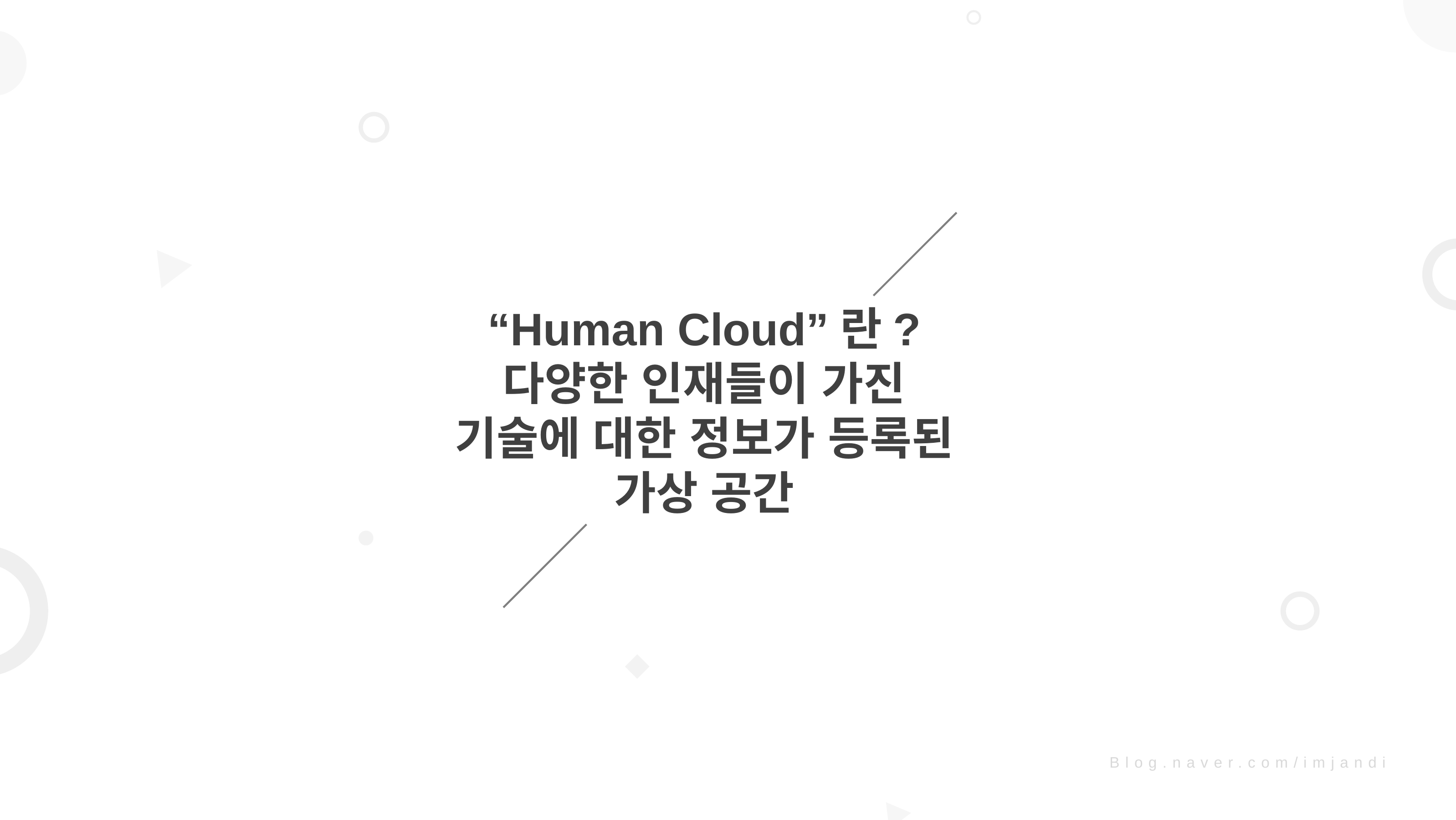

“Human Cloud”란?
다양한 인재들이 가진
기술에 대한 정보가 등록된 가상 공간